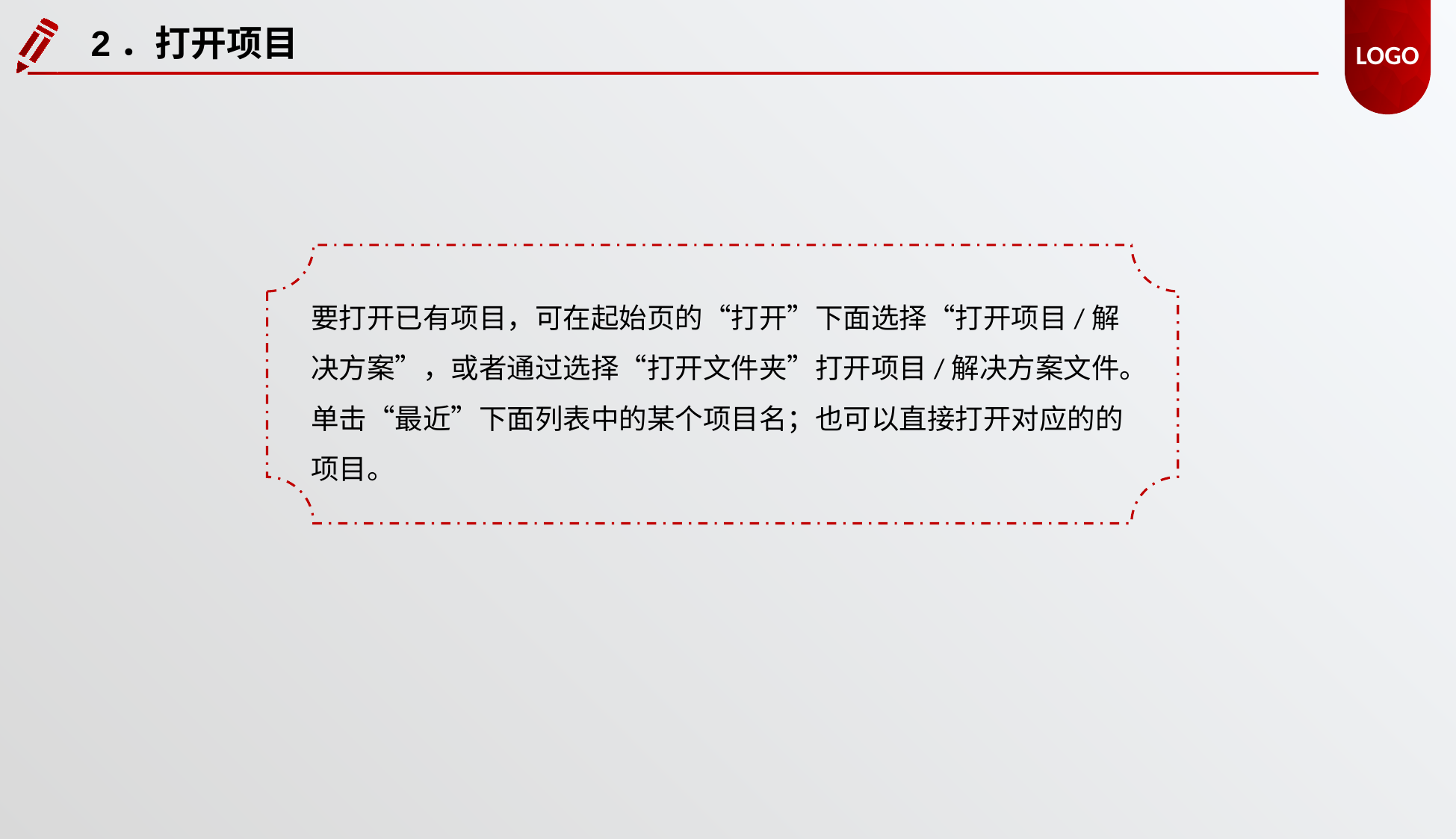

2．打开项目
要打开已有项目，可在起始页的“打开”下面选择“打开项目/解决方案”，或者通过选择“打开文件夹”打开项目/解决方案文件。
单击“最近”下面列表中的某个项目名；也可以直接打开对应的的项目。